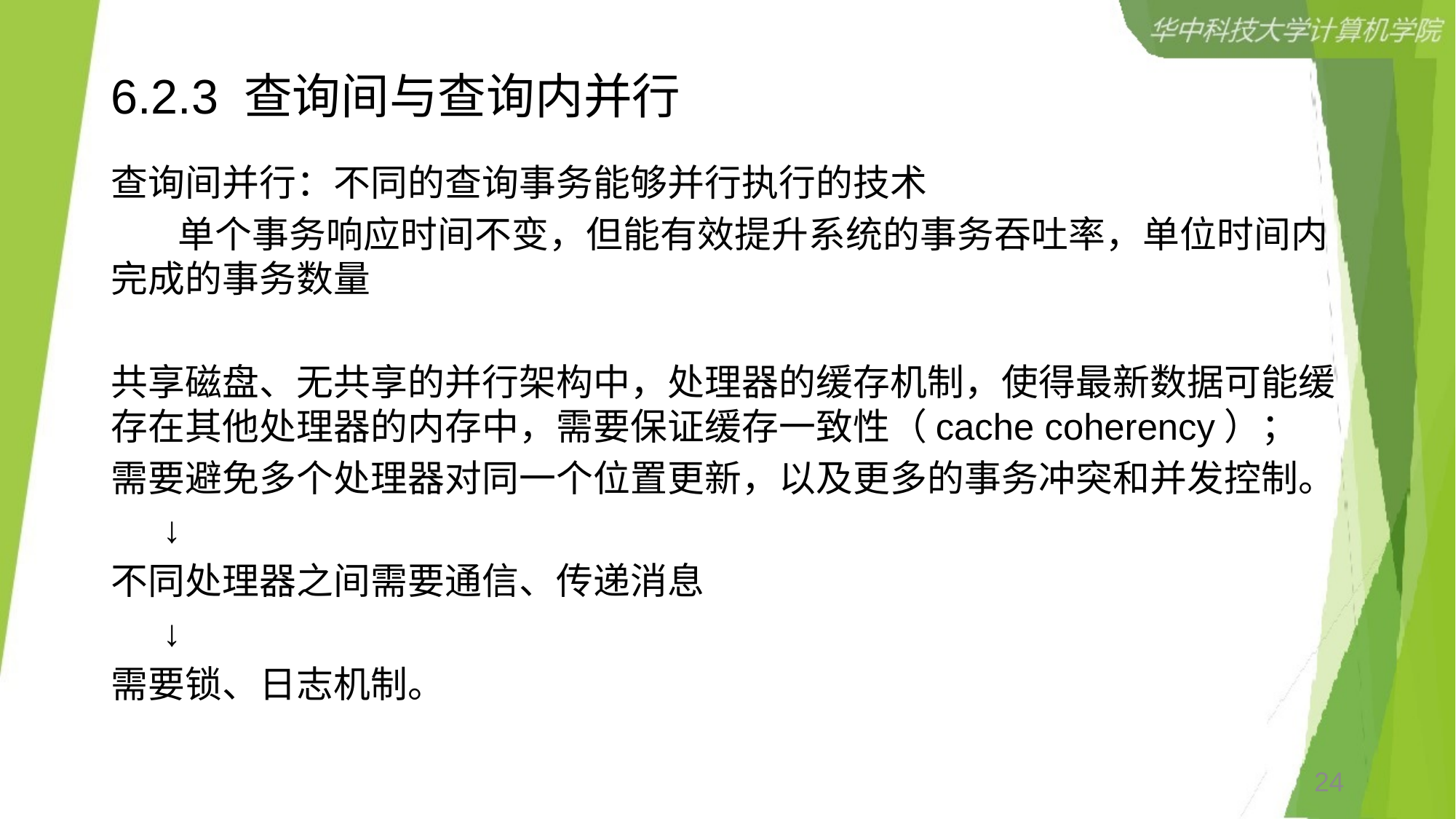

# 6.2.3 查询间与查询内并行
查询间并行：不同的查询事务能够并行执行的技术
       单个事务响应时间不变，但能有效提升系统的事务吞吐率，单位时间内完成的事务数量

共享磁盘、无共享的并行架构中，处理器的缓存机制，使得最新数据可能缓存在其他处理器的内存中，需要保证缓存一致性（cache coherency）；
需要避免多个处理器对同一个位置更新，以及更多的事务冲突和并发控制。
     ↓
不同处理器之间需要通信、传递消息
     ↓
需要锁、日志机制。
24